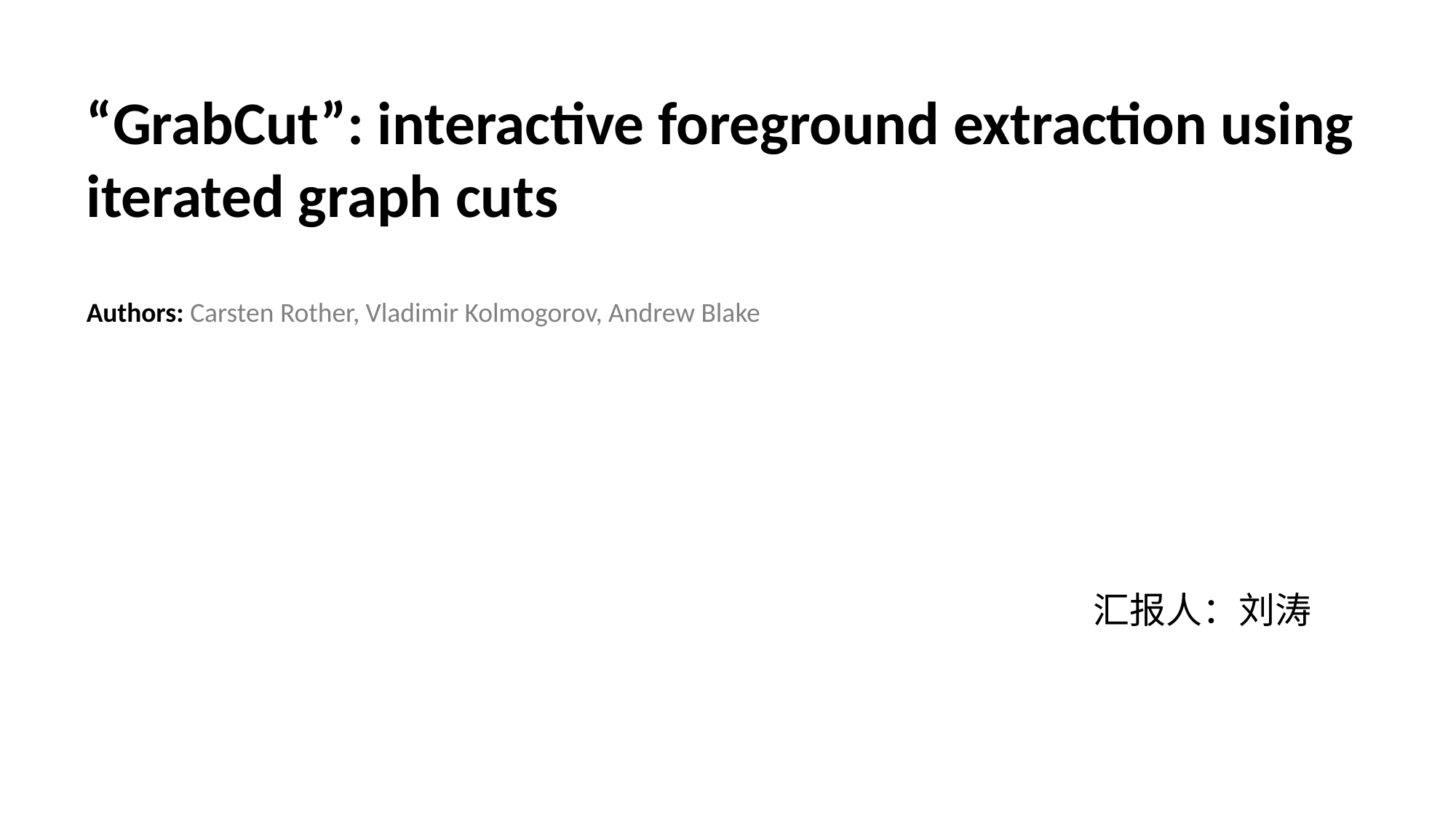

“GrabCut”: interactive foreground extraction using iterated graph cuts
Authors: Carsten Rother, Vladimir Kolmogorov, Andrew Blake
汇报人：刘涛